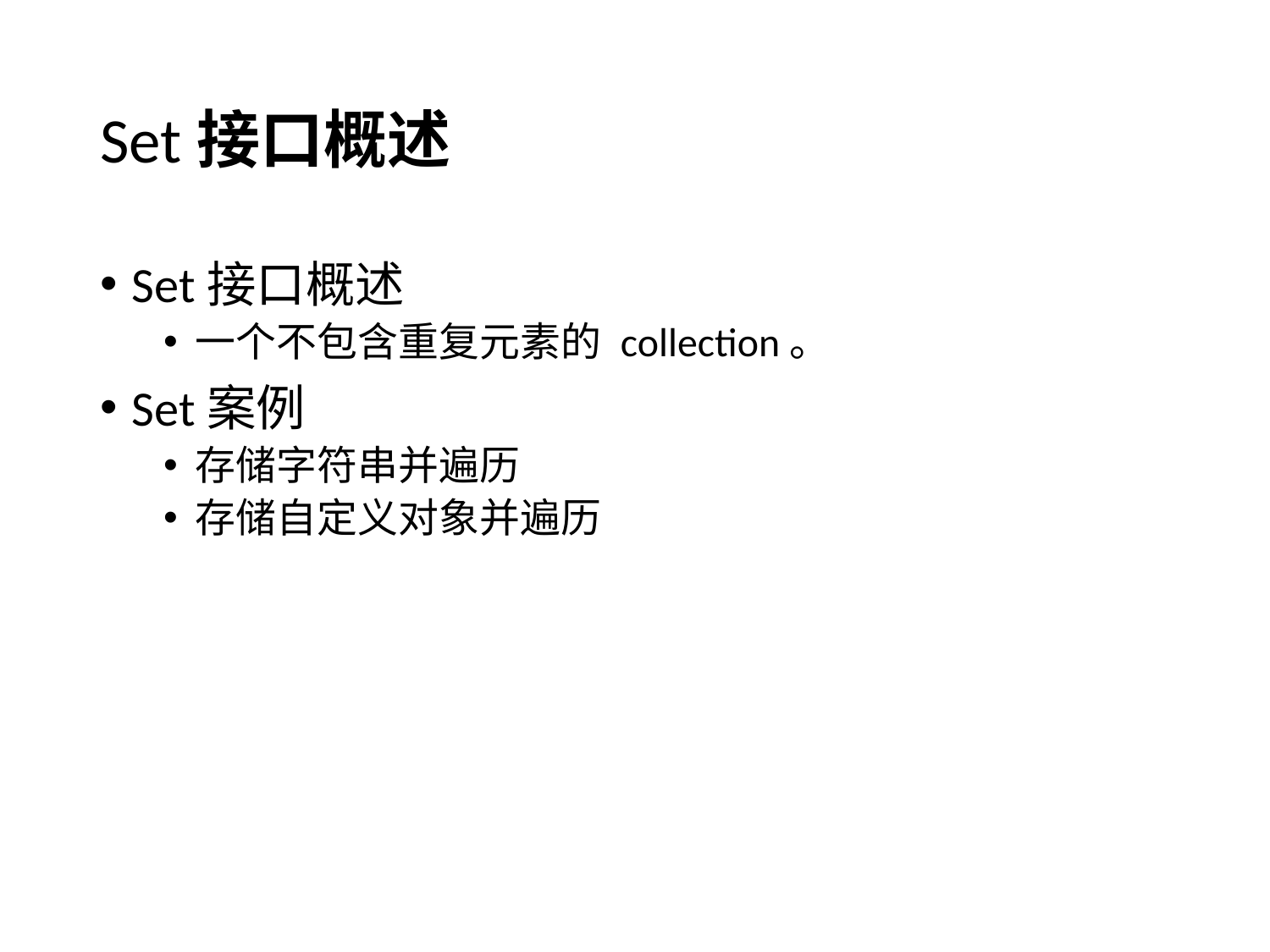

# Set接口概述
Set接口概述
一个不包含重复元素的 collection。
Set案例
存储字符串并遍历
存储自定义对象并遍历